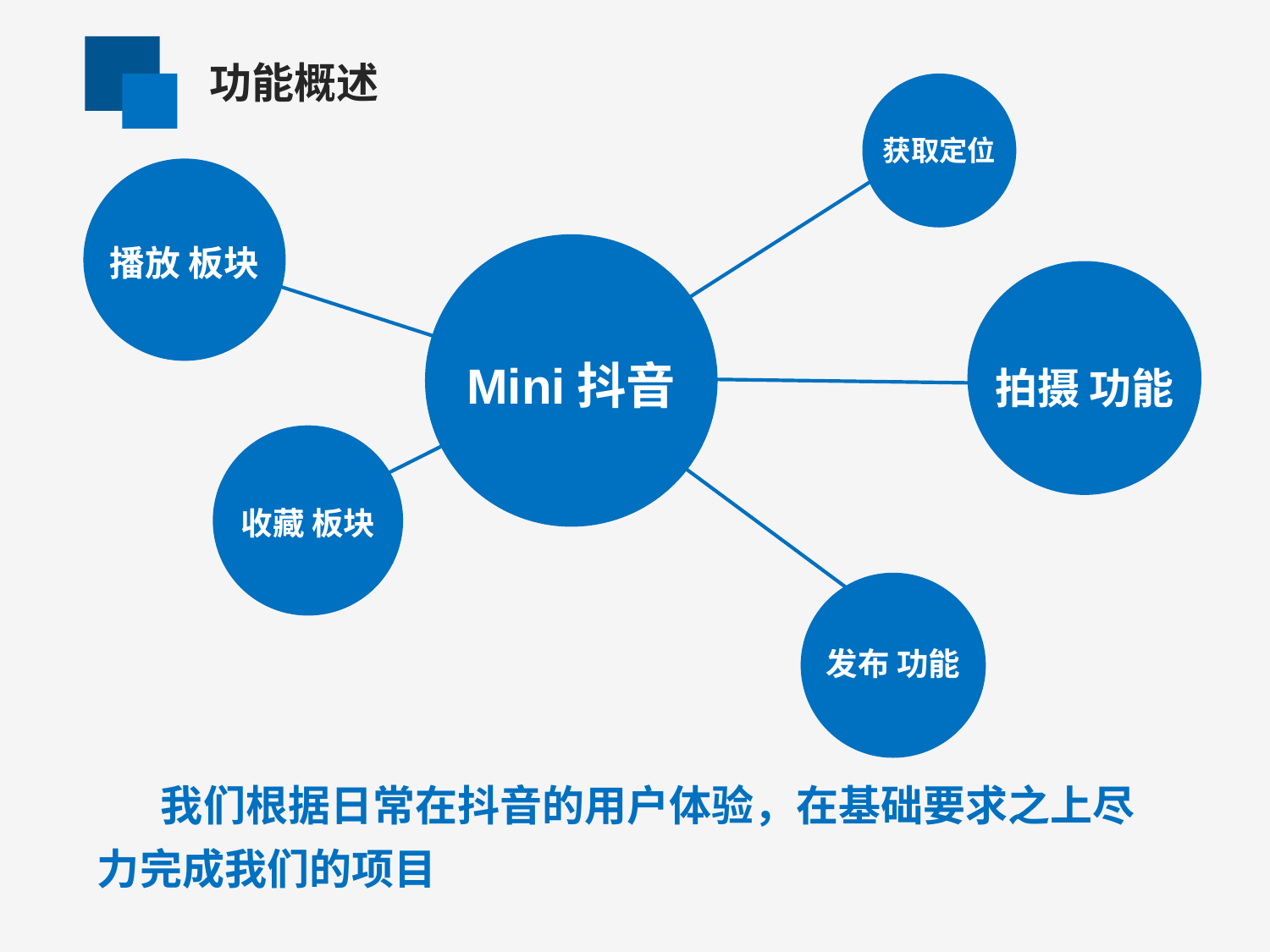

功能概述

获取定位

播放 板块

Mini抖音

拍摄 功能

收藏 板块

发布 功能
我们根据日常在抖音的用户体验，在基础要求之上尽力完成我们的项目